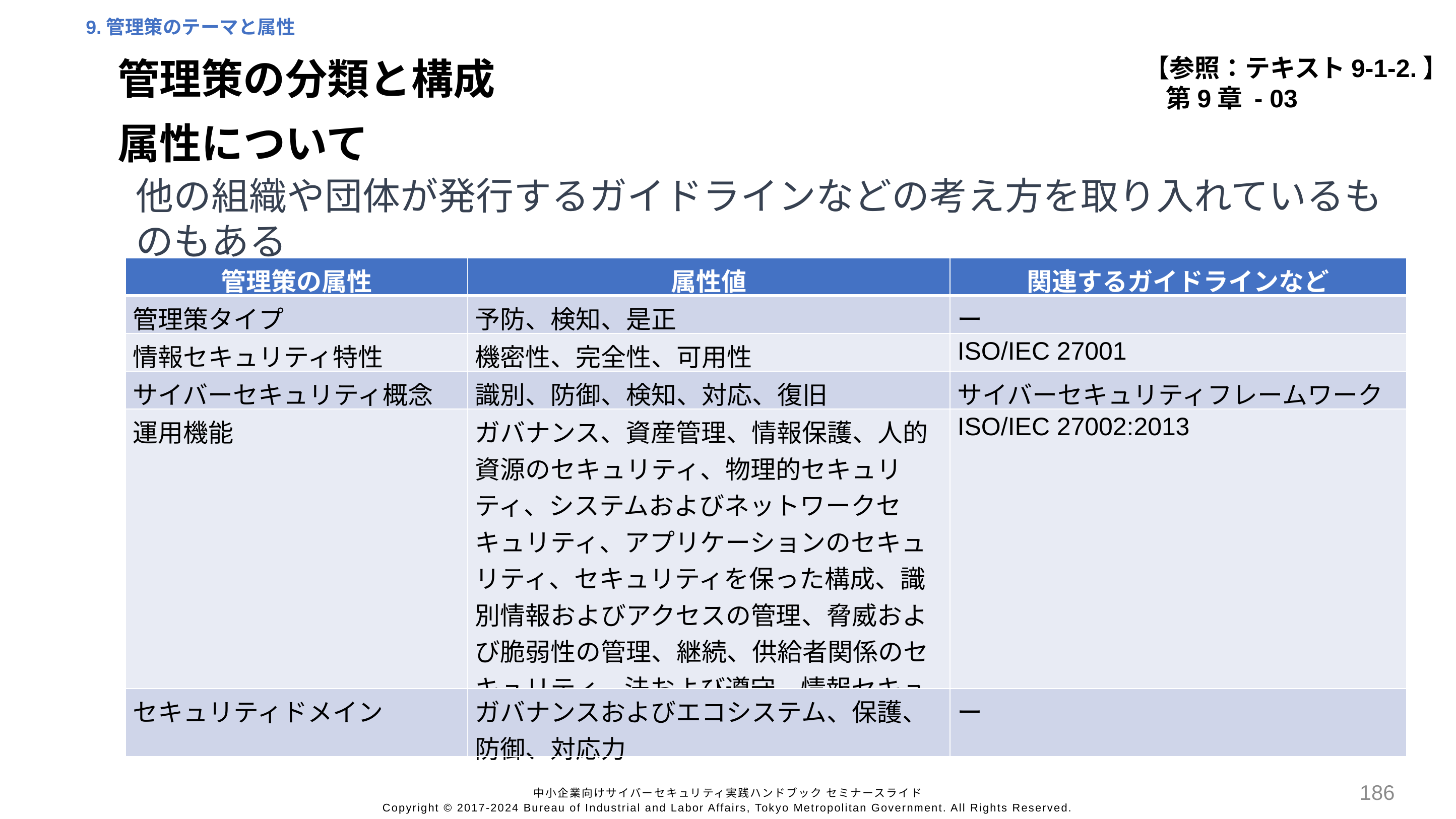

9.管理策のテーマと属性
【参照：テキスト9-1-2.】
第9章 - 03
管理策の分類と構成
属性について
他の組織や団体が発行するガイドラインなどの考え方を取り入れているものもある
| 管理策の属性 | 属性値 | 関連するガイドラインなど |
| --- | --- | --- |
| 管理策タイプ | 予防、検知、是正 | ー |
| 情報セキュリティ特性 | 機密性、完全性、可用性 | ISO/IEC 27001 |
| サイバーセキュリティ概念 | 識別、防御、検知、対応、復旧 | サイバーセキュリティフレームワーク |
| 運用機能 | ガバナンス、資産管理、情報保護、人的資源のセキュリティ、物理的セキュリティ、システムおよびネットワークセキュリティ、アプリケーションのセキュリティ、セキュリティを保った構成、識別情報およびアクセスの管理、脅威および脆弱性の管理、継続、供給者関係のセキュリティ、法および遵守、情報セキュリティ事象管理、情報セキュリティ保証 | ISO/IEC 27002:2013 |
| セキュリティドメイン | ガバナンスおよびエコシステム、保護、防御、対応力 | ー |
186